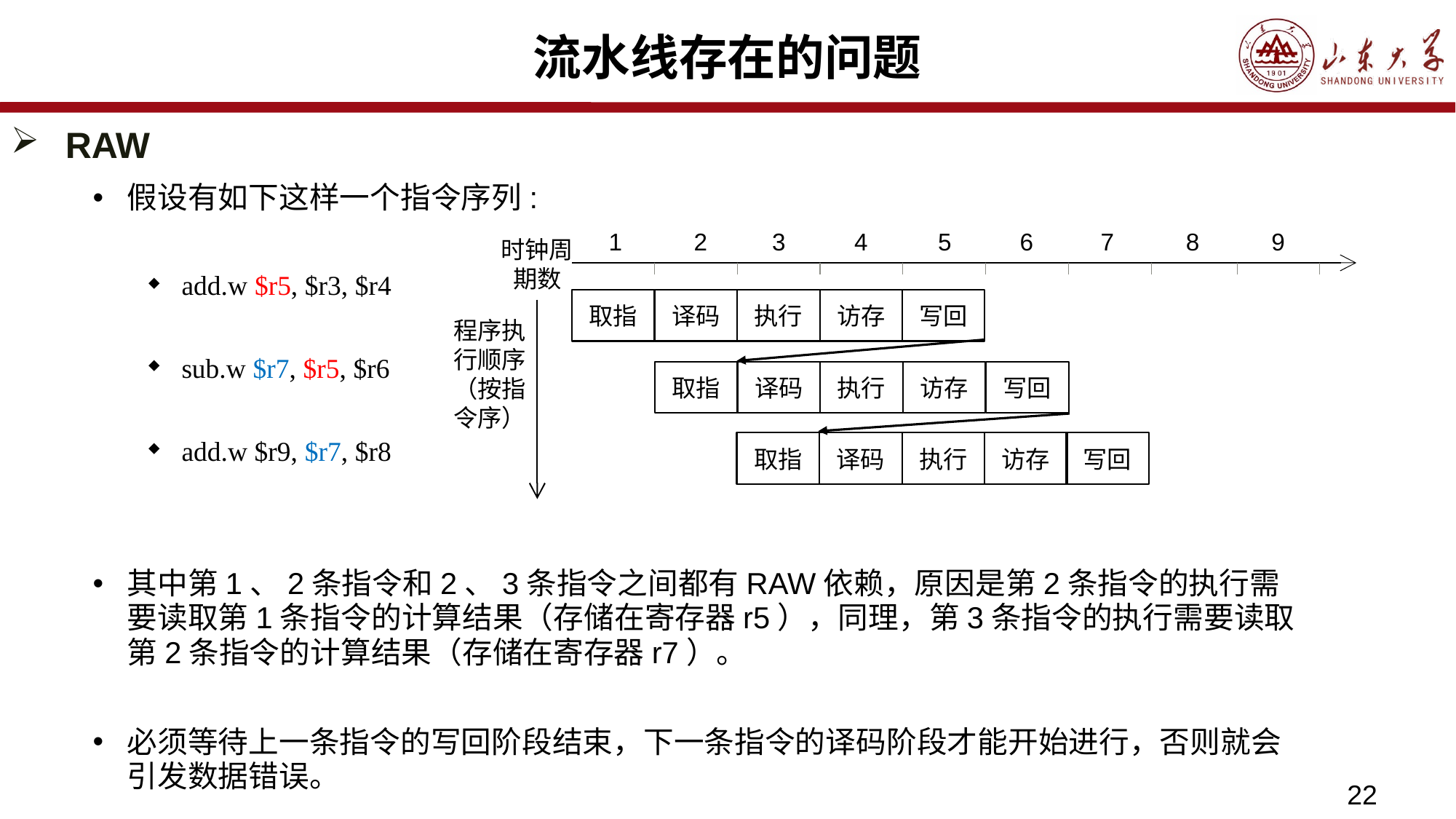

# 流水线存在的问题
RAW
假设有如下这样一个指令序列:

add.w $r5, $r3, $r4

sub.w $r7, $r5, $r6

add.w $r9, $r7, $r8

其中第1、2条指令和2、3条指令之间都有RAW依赖，原因是第2条指令的执行需要读取第1条指令的计算结果（存储在寄存器r5），同理，第3条指令的执行需要读取第2条指令的计算结果（存储在寄存器r7）。

必须等待上一条指令的写回阶段结束，下一条指令的译码阶段才能开始进行，否则就会引发数据错误。

3
4
5
6
7
8
1
2
9
时钟周期数
取指
译码
执行
访存
写回
程序执行顺序（按指令序）
取指
译码
执行
访存
写回
取指
译码
执行
访存
写回
22